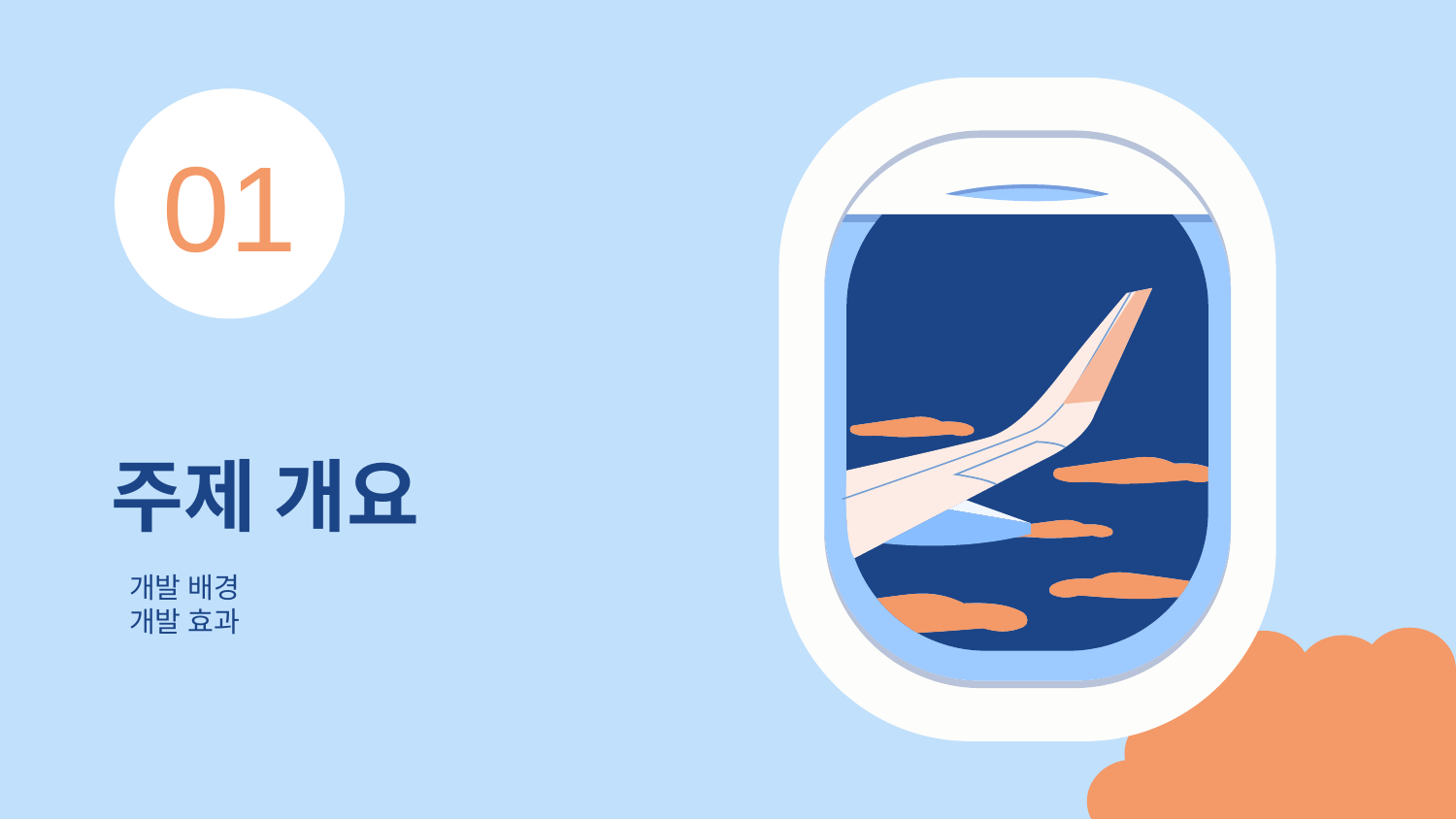

01

# 주제 개요
개발 배경
개발 효과